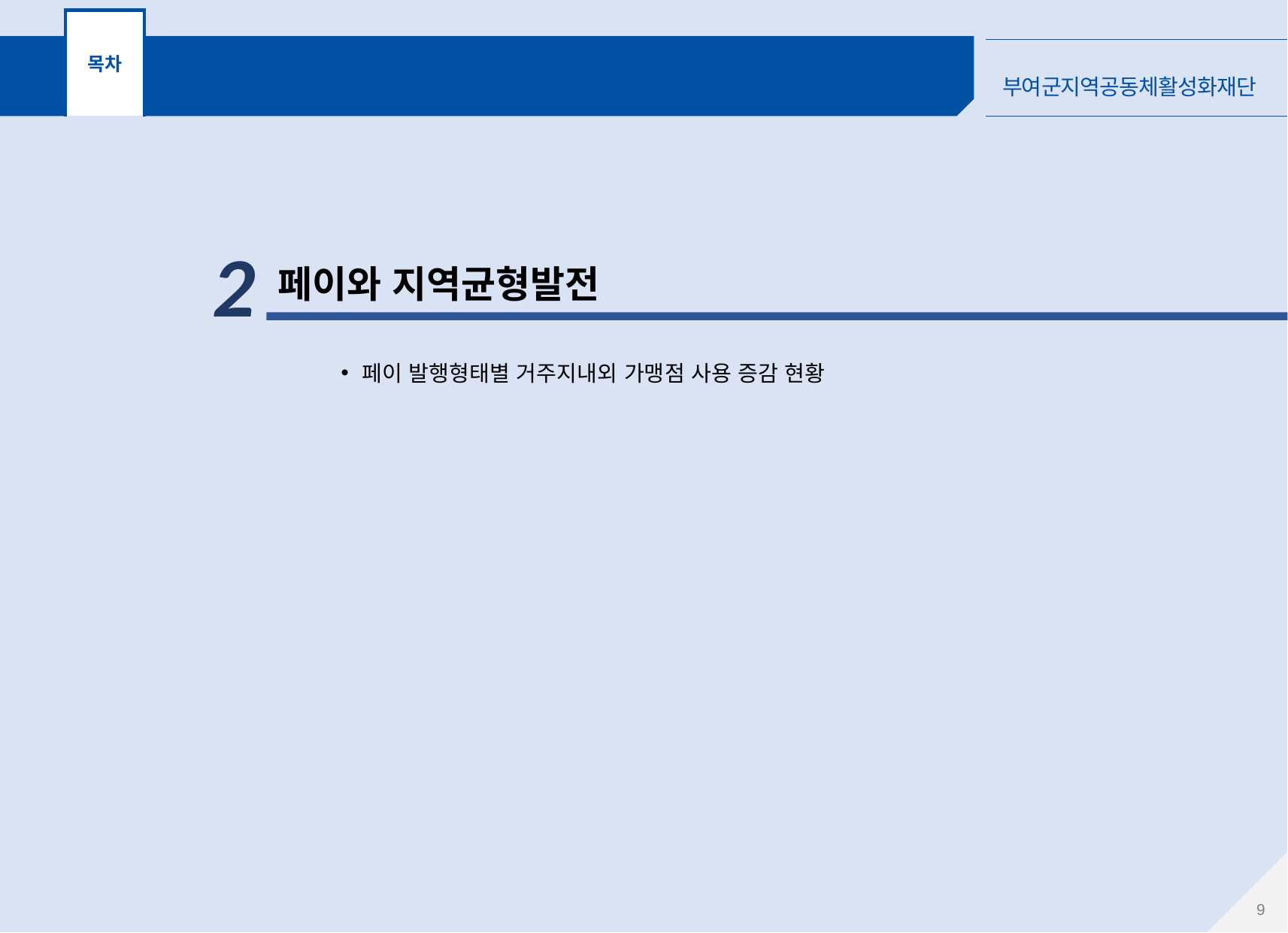

목차
② 지역균형발전

2
페이와 지역균형발전
페이 발행형태별 거주지내외 가맹점 사용 증감 현황

9